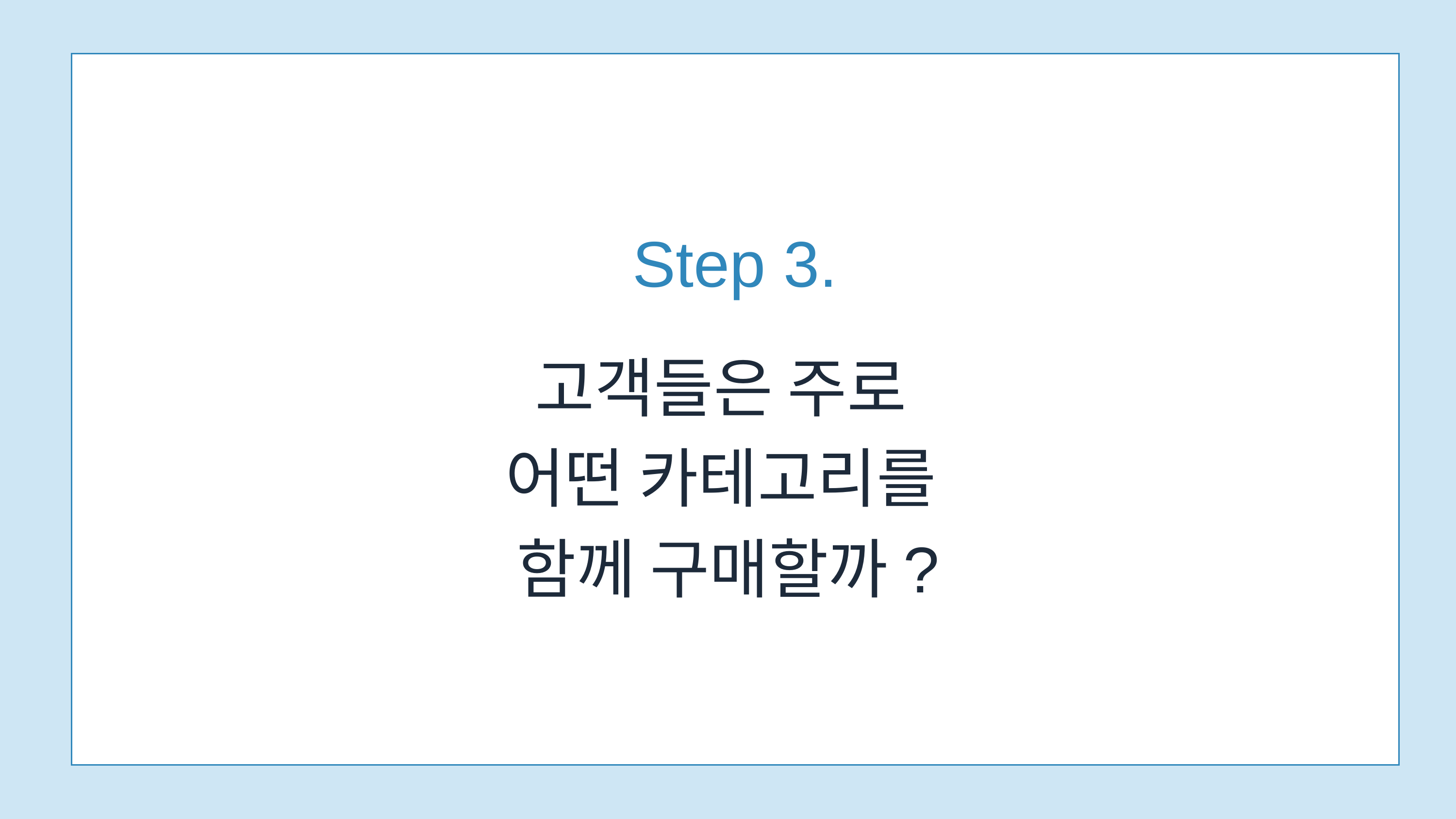

Step 3.
고객들은 주로
어떤 카테고리를
함께 구매할까?